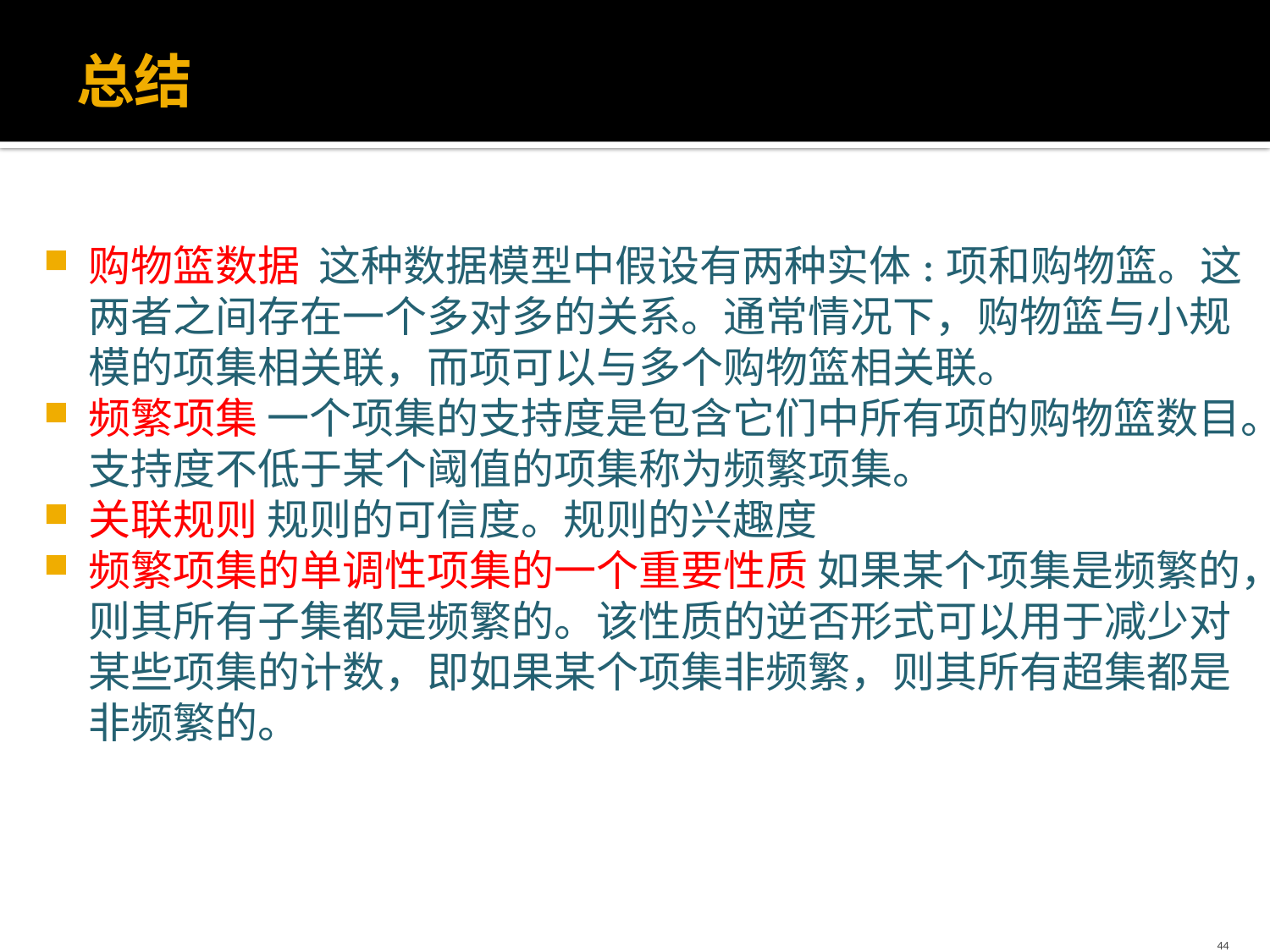

# 总结
购物篮数据  这种数据模型中假设有两种实体:项和购物篮。这两者之间存在一个多对多的关系。通常情况下，购物篮与小规模的项集相关联，而项可以与多个购物篮相关联。
频繁项集 一个项集的支持度是包含它们中所有项的购物篮数目。支持度不低于某个阈值的项集称为频繁项集。
关联规则 规则的可信度。规则的兴趣度
频繁项集的单调性项集的一个重要性质 如果某个项集是频繁的，则其所有子集都是频繁的。该性质的逆否形式可以用于减少对某些项集的计数，即如果某个项集非频繁，则其所有超集都是非频繁的。
44